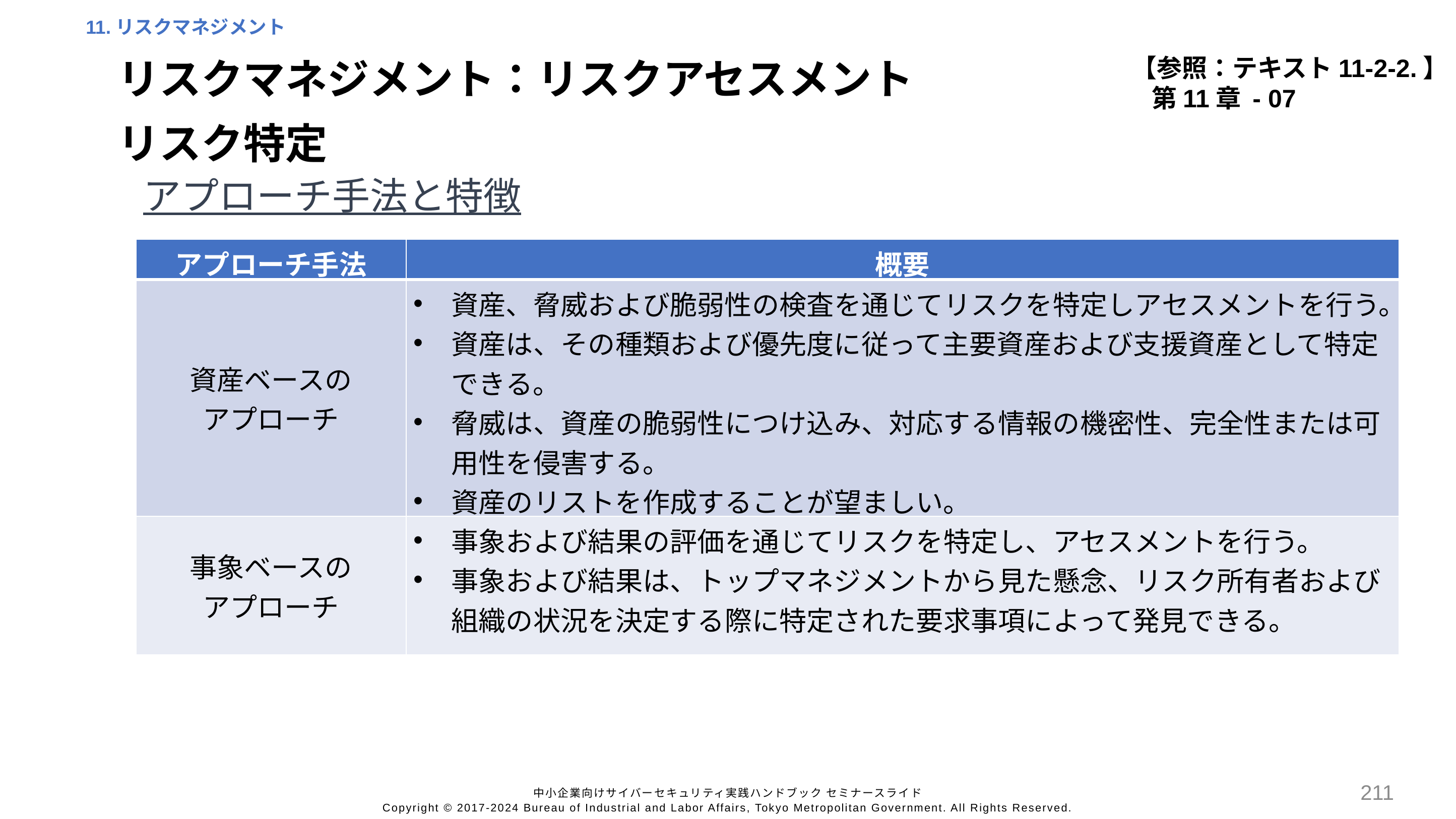

11.リスクマネジメント
【参照：テキスト11-2-2.】
第11章 - 07
リスクマネジメント：リスクアセスメント
リスク特定
アプローチ手法と特徴
| アプローチ手法 | 概要 |
| --- | --- |
| 資産ベースの アプローチ | 資産、脅威および脆弱性の検査を通じてリスクを特定しアセスメントを行う。 資産は、その種類および優先度に従って主要資産および支援資産として特定できる。 脅威は、資産の脆弱性につけ込み、対応する情報の機密性、完全性または可用性を侵害する。 資産のリストを作成することが望ましい。 |
| 事象ベースの アプローチ | 事象および結果の評価を通じてリスクを特定し、アセスメントを行う。 事象および結果は、トップマネジメントから見た懸念、リスク所有者および組織の状況を決定する際に特定された要求事項によって発見できる。 |
211